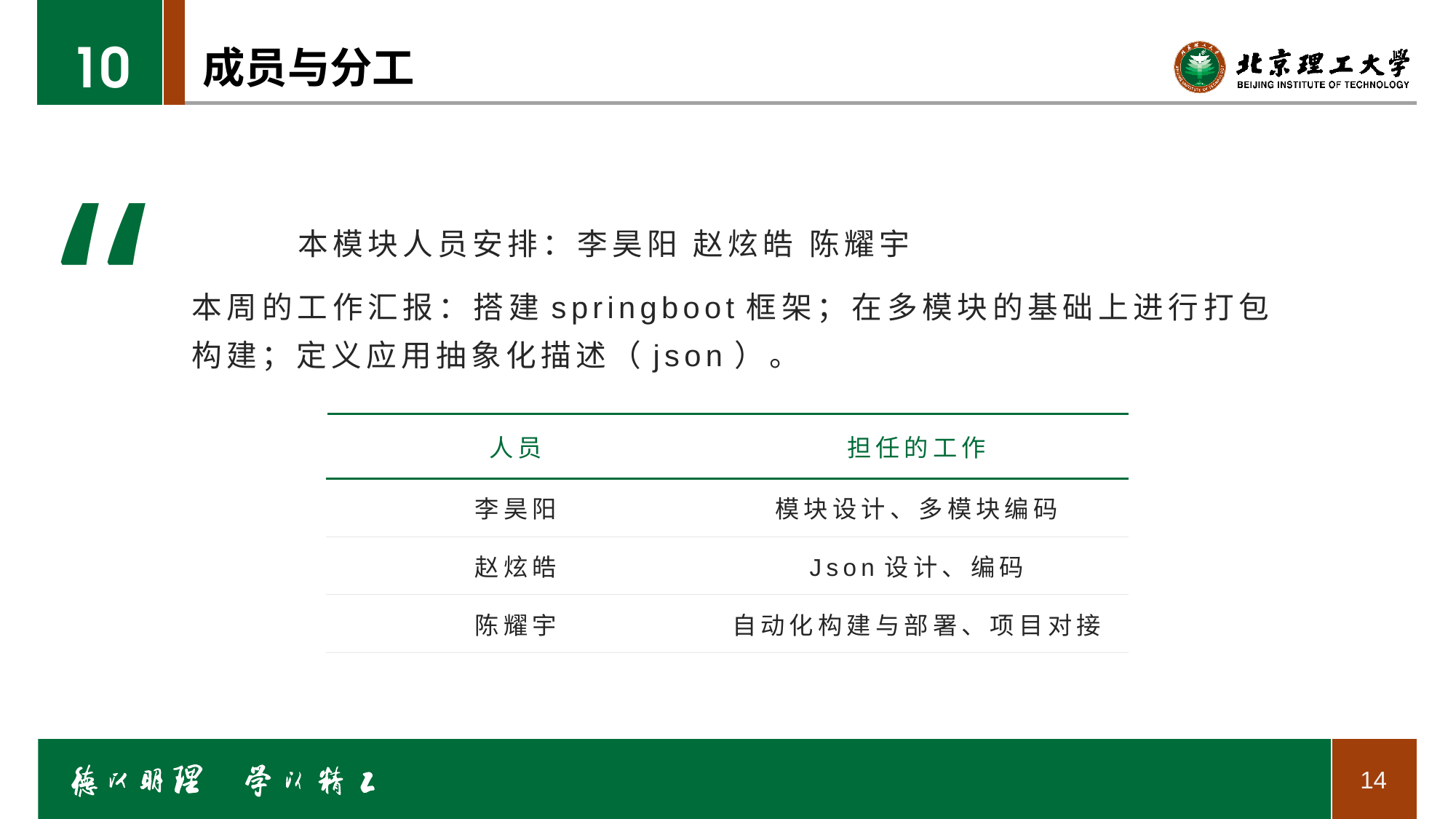

10
# 成员与分工
“

本模块人员安排：李昊阳 赵炫皓 陈耀宇

本周的工作汇报：搭建springboot框架；在多模块的基础上进行打包构建；定义应用抽象化描述（json）。
| 人员 | 担任的工作 |
| --- | --- |
| 李昊阳 | 模块设计、多模块编码 |
| 赵炫皓 | Json设计、编码 |
| 陈耀宇 | 自动化构建与部署、项目对接 |